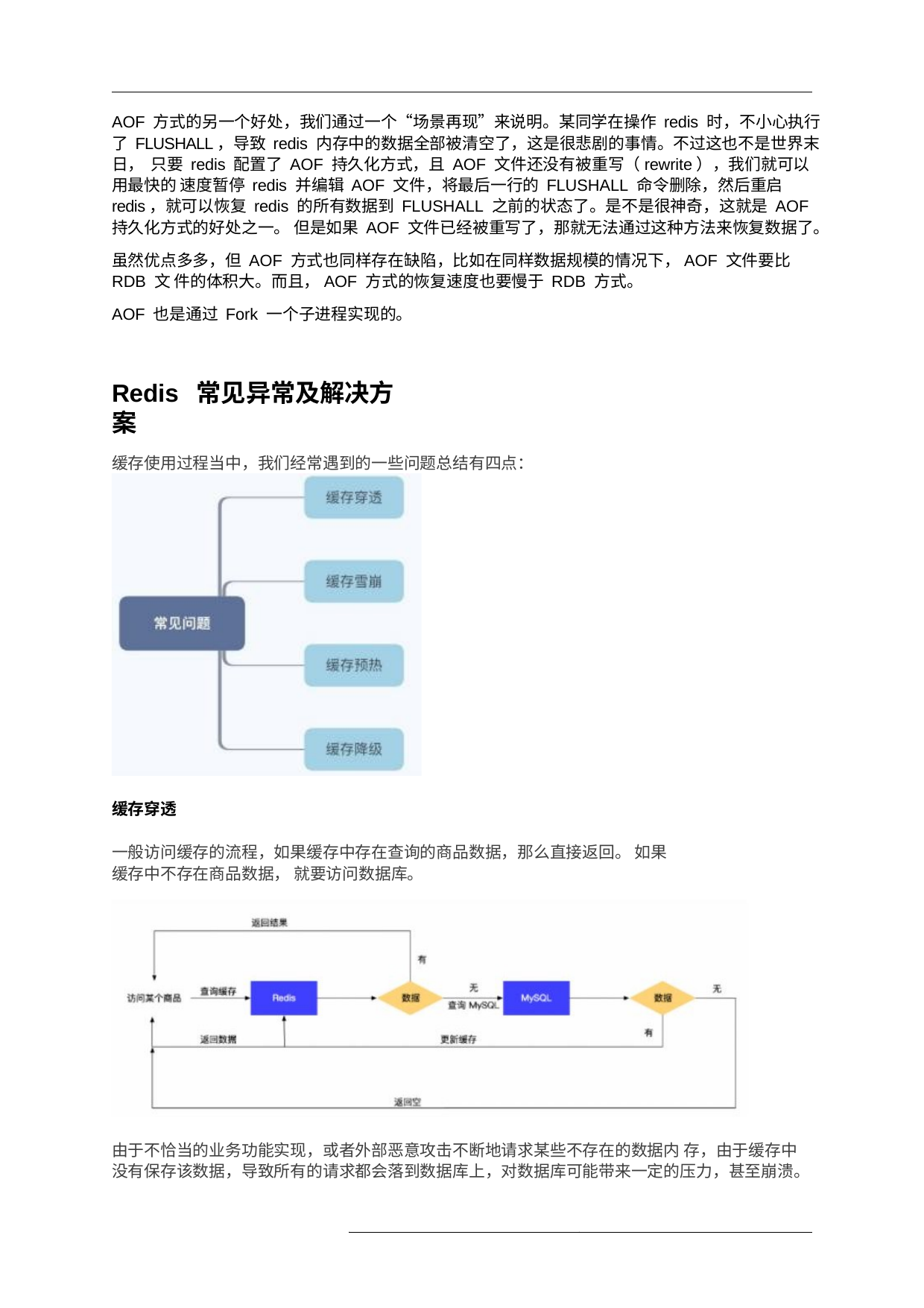

AOF 方式的另一个好处，我们通过一个“场景再现”来说明。某同学在操作 redis 时，不小心执行 了 FLUSHALL，导致 redis 内存中的数据全部被清空了，这是很悲剧的事情。不过这也不是世界末日，  只要 redis 配置了 AOF 持久化方式，且 AOF 文件还没有被重写（rewrite），我们就可以用最快的 速度暂停 redis 并编辑 AOF 文件，将最后一行的 FLUSHALL 命令删除，然后重启 redis，就可以恢复 redis 的所有数据到 FLUSHALL 之前的状态了。是不是很神奇，这就是 AOF 持久化方式的好处之一。 但是如果 AOF 文件已经被重写了，那就无法通过这种方法来恢复数据了。
虽然优点多多，但 AOF 方式也同样存在缺陷，比如在同样数据规模的情况下，AOF 文件要比 RDB 文 件的体积大。而且，AOF 方式的恢复速度也要慢于 RDB 方式。
AOF 也是通过 Fork 一个子进程实现的。
Redis 常见异常及解决方案
缓存使用过程当中，我们经常遇到的一些问题总结有四点：

缓存穿透

一般访问缓存的流程，如果缓存中存在查询的商品数据，那么直接返回。 如果 缓存中不存在商品数据， 就要访问数据库。

由于不恰当的业务功能实现，或者外部恶意攻击不断地请求某些不存在的数据内 存，由于缓存中 没有保存该数据，导致所有的请求都会落到数据库上，对数据库可能带来一定的压力，甚至崩溃。